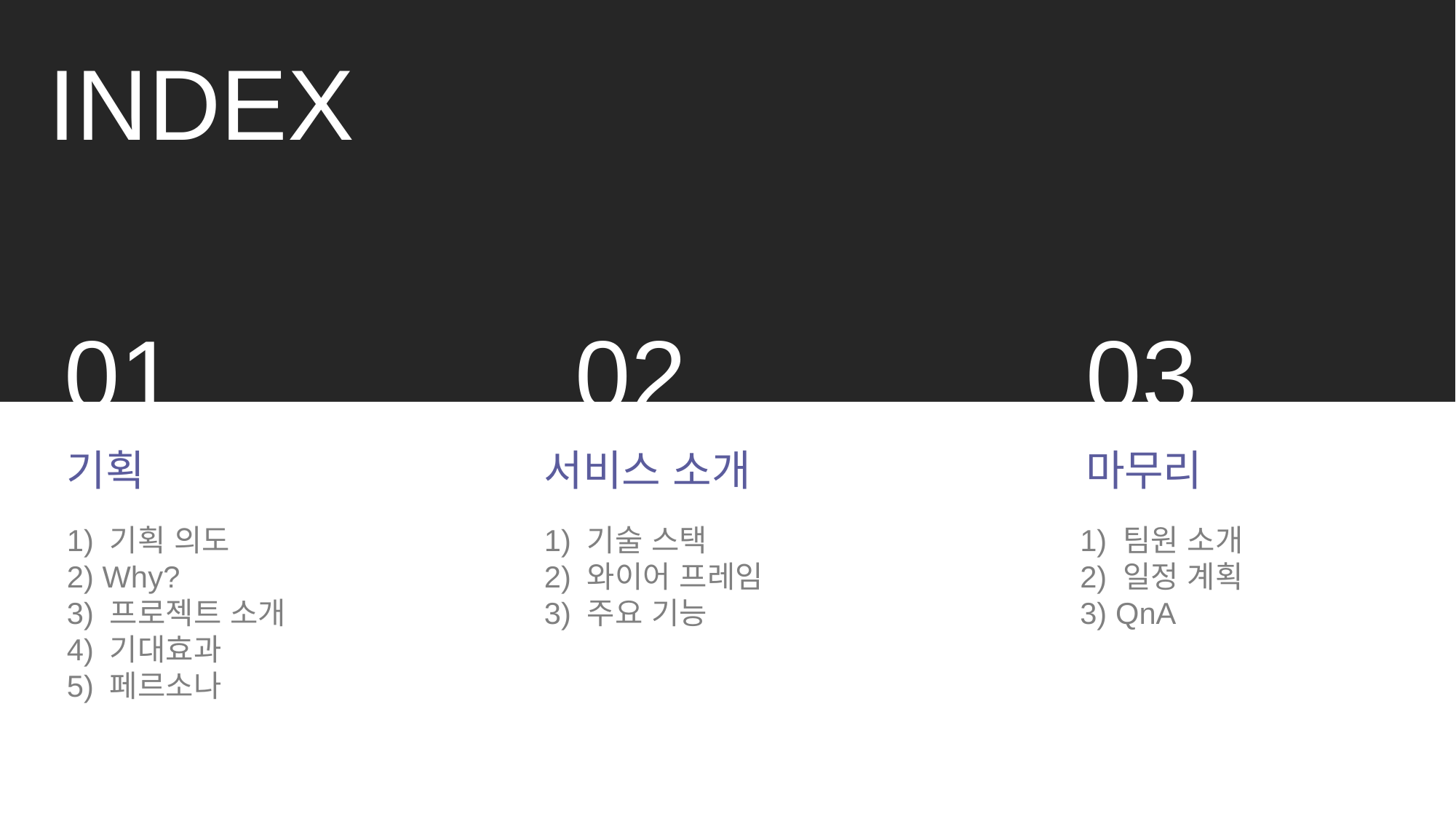

INDEX
01
기획
1) 기획 의도
2) Why?
3) 프로젝트 소개
4) 기대효과
5) 페르소나
02
서비스 소개
1) 기술 스택
2) 와이어 프레임
3) 주요 기능
03
마무리
1) 팀원 소개
2) 일정 계획
3) QnA